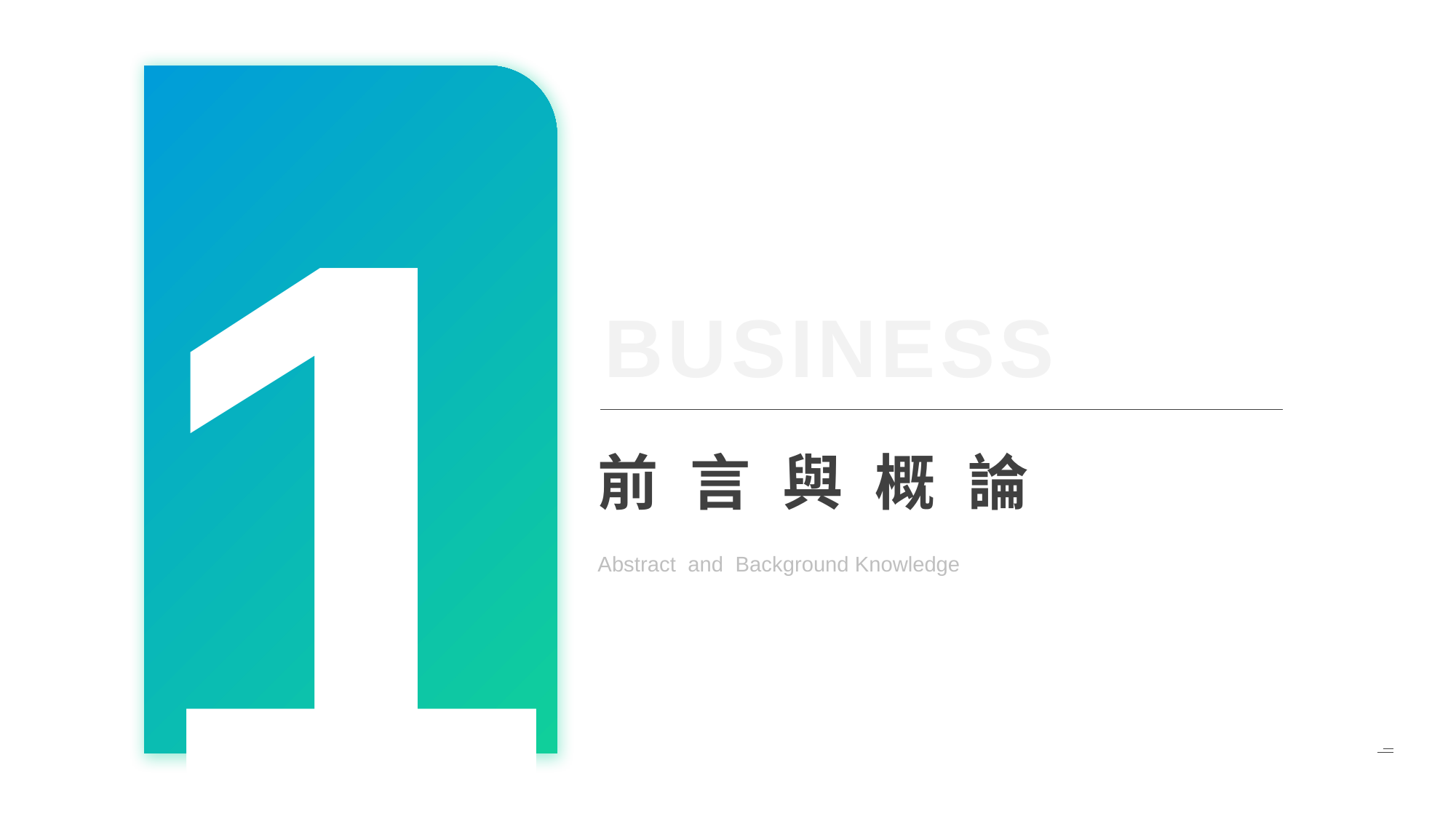

1
前 言 與 概 論
Abstract  and  Background Knowledge